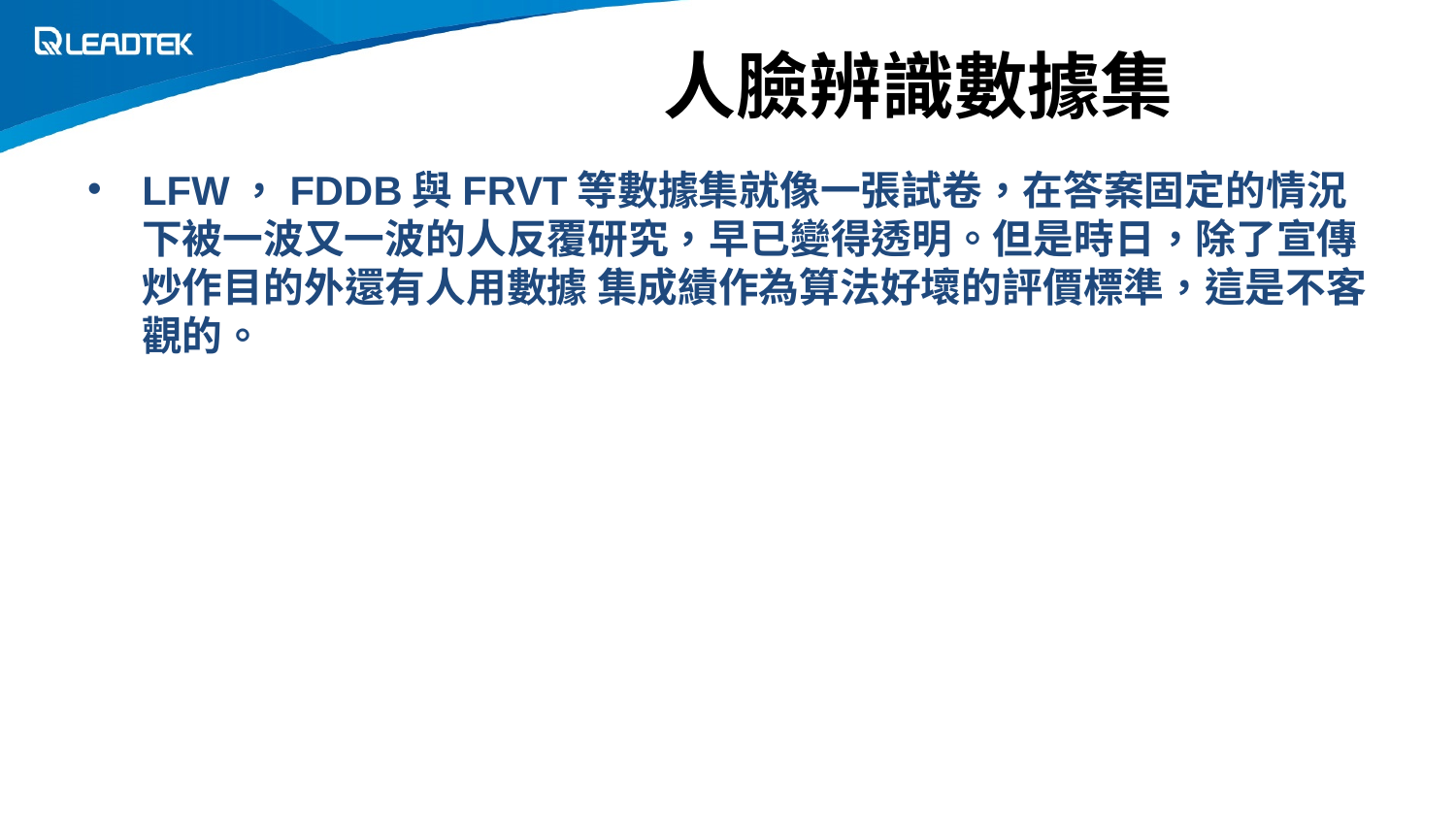

# 人臉辨識數據集
LFW，FDDB與FRVT等數據集就像一張試卷，在答案固定的情況下被一波又一波的人反覆研究，早已變得透明。但是時日，除了宣傳炒作目的外還有人用數據 集成績作為算法好壞的評價標準，這是不客觀的。